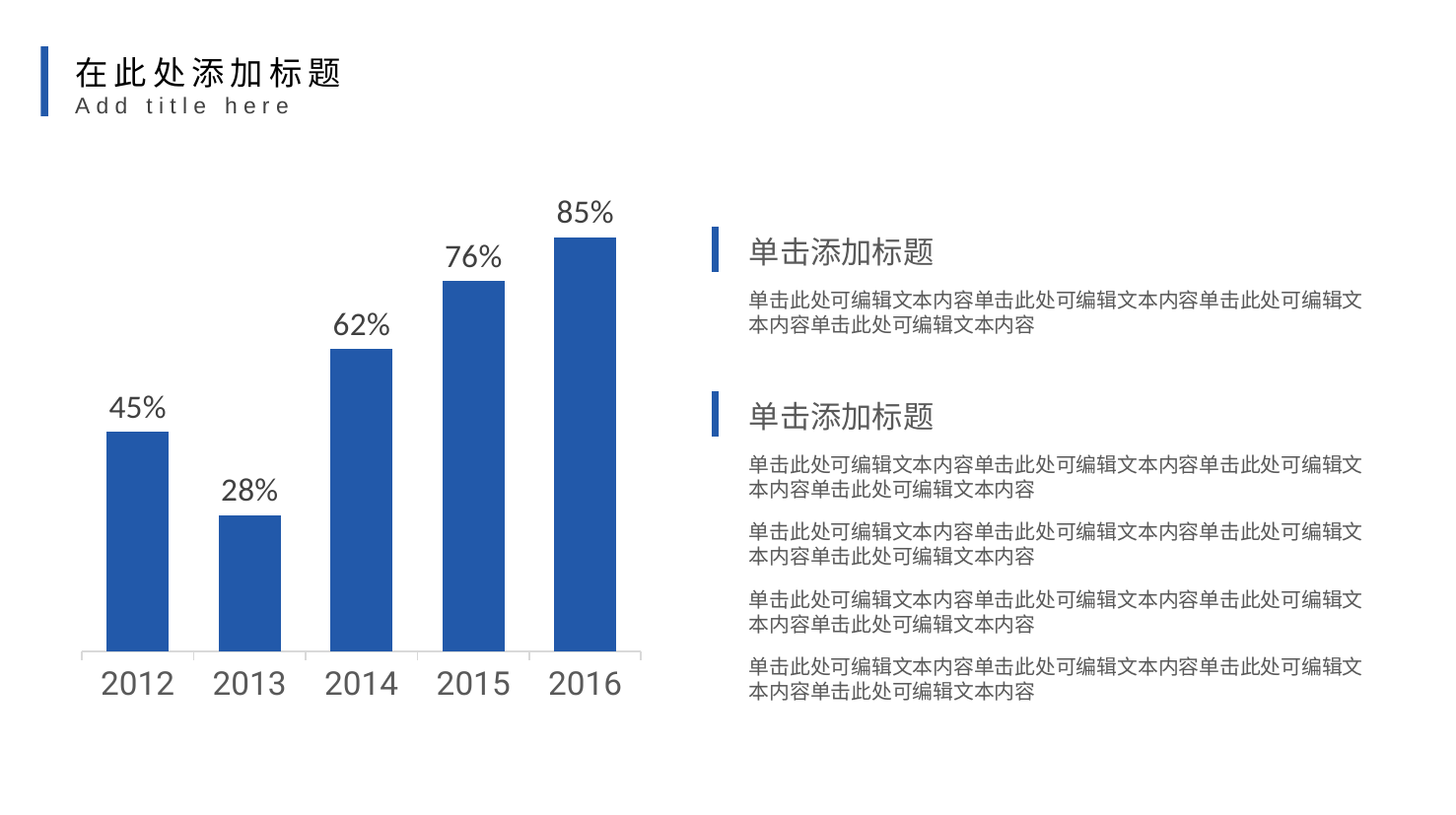

在此处添加标题
Add title here

### Chart

| Category | 系列 1 |
|---|---|
| 2012 | 0.45 |
| 2013 | 0.28 |
| 2014 | 0.62 |
| 2015 | 0.76 |
| 2016 | 0.85 |
单击添加标题
单击此处可编辑文本内容单击此处可编辑文本内容单击此处可编辑文本内容单击此处可编辑文本内容
单击添加标题
单击此处可编辑文本内容单击此处可编辑文本内容单击此处可编辑文本内容单击此处可编辑文本内容
单击此处可编辑文本内容单击此处可编辑文本内容单击此处可编辑文本内容单击此处可编辑文本内容
单击此处可编辑文本内容单击此处可编辑文本内容单击此处可编辑文本内容单击此处可编辑文本内容
单击此处可编辑文本内容单击此处可编辑文本内容单击此处可编辑文本内容单击此处可编辑文本内容